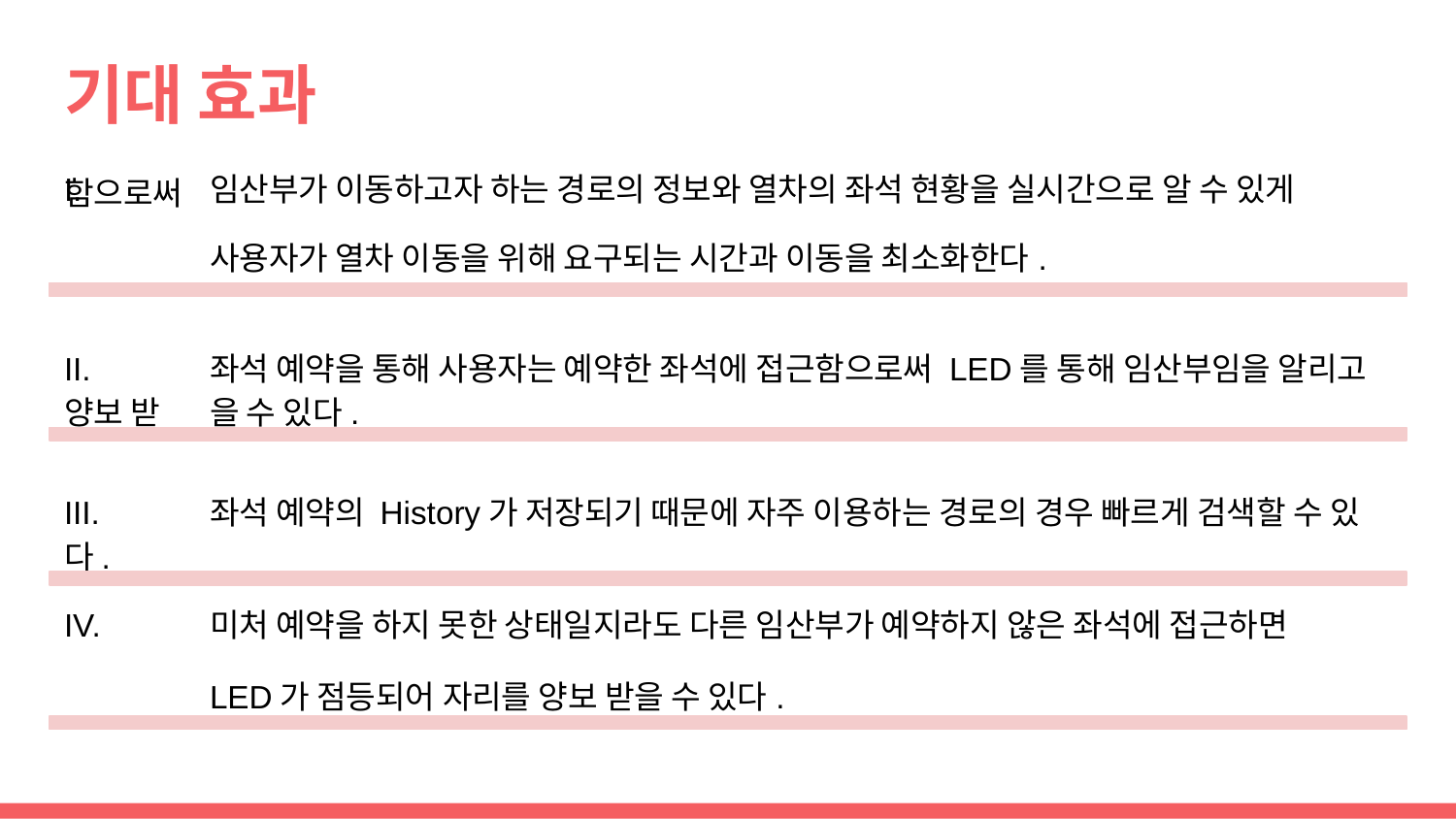

# 기대 효과
I.   	임산부가 이동하고자 하는 경로의 정보와 열차의 좌석 현황을 실시간으로 알 수 있게 함으로써
    	사용자가 열차 이동을 위해 요구되는 시간과 이동을 최소화한다.

II.   	좌석 예약을 통해 사용자는 예약한 좌석에 접근함으로써 LED를 통해 임산부임을 알리고 양보 받	을 수 있다.

III.   	좌석 예약의 History가 저장되기 때문에 자주 이용하는 경로의 경우 빠르게 검색할 수 있다.

IV.   	미처 예약을 하지 못한 상태일지라도 다른 임산부가 예약하지 않은 좌석에 접근하면
      	LED가 점등되어 자리를 양보 받을 수 있다.